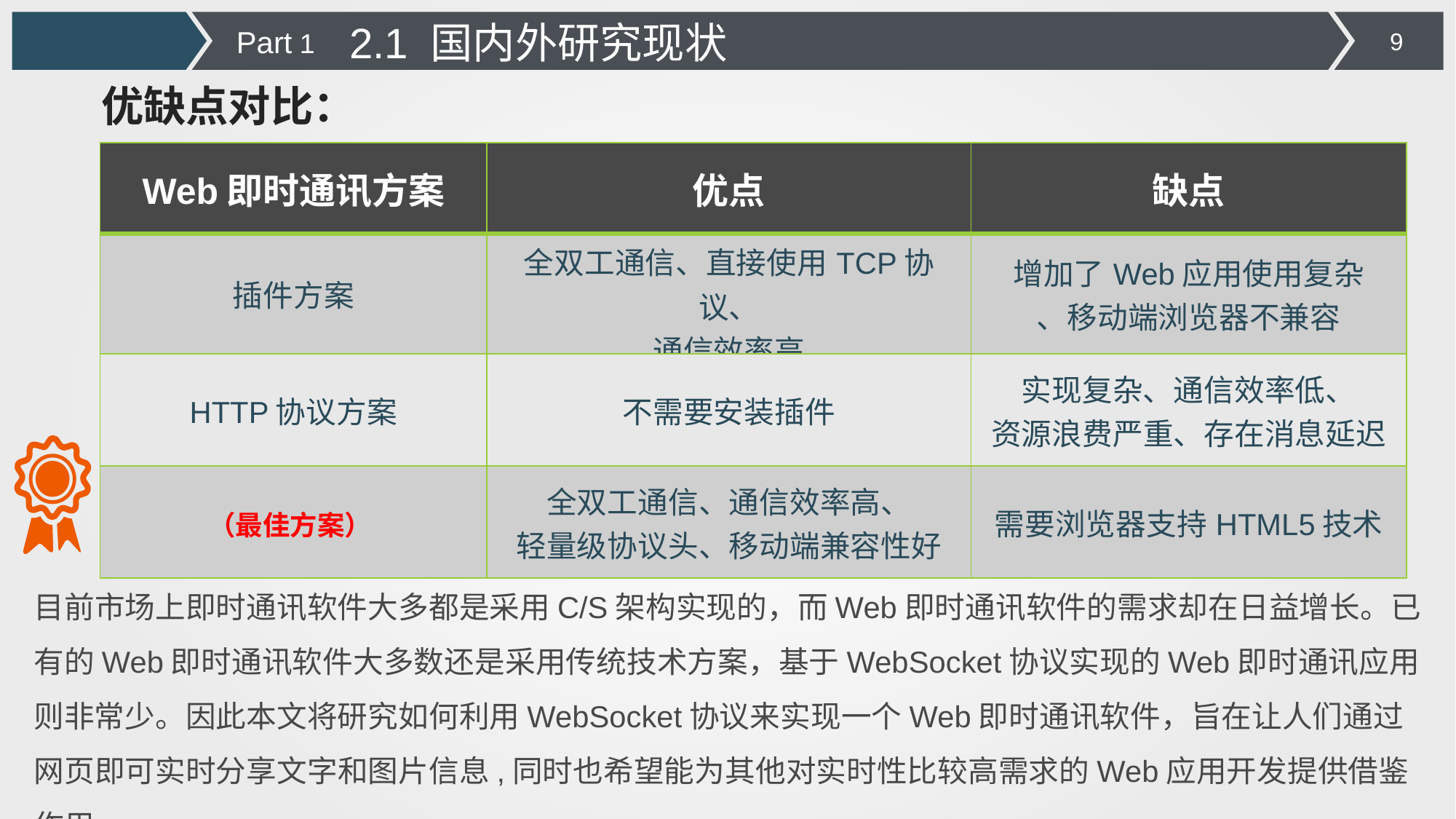

2.1 国内外研究现状
Part 1
优缺点对比：
| Web即时通讯方案 | 优点 | 缺点 |
| --- | --- | --- |
| 插件方案 | 全双工通信、直接使用TCP协议、 通信效率高 | 增加了Web应用使用复杂 、移动端浏览器不兼容 |
| HTTP协议方案 | 不需要安装插件 | 实现复杂、通信效率低、 资源浪费严重、存在消息延迟 |
| WebSocket协议方案 | 全双工通信、通信效率高、 轻量级协议头、移动端兼容性好 | 需要浏览器支持HTML5技术 |

（最佳方案）
目前市场上即时通讯软件大多都是采用C/S架构实现的，而Web即时通讯软件的需求却在日益增长。已有的Web即时通讯软件大多数还是采用传统技术方案，基于WebSocket协议实现的Web即时通讯应用则非常少。因此本文将研究如何利用WebSocket协议来实现一个Web即时通讯软件，旨在让人们通过网页即可实时分享文字和图片信息,同时也希望能为其他对实时性比较高需求的Web应用开发提供借鉴作用。